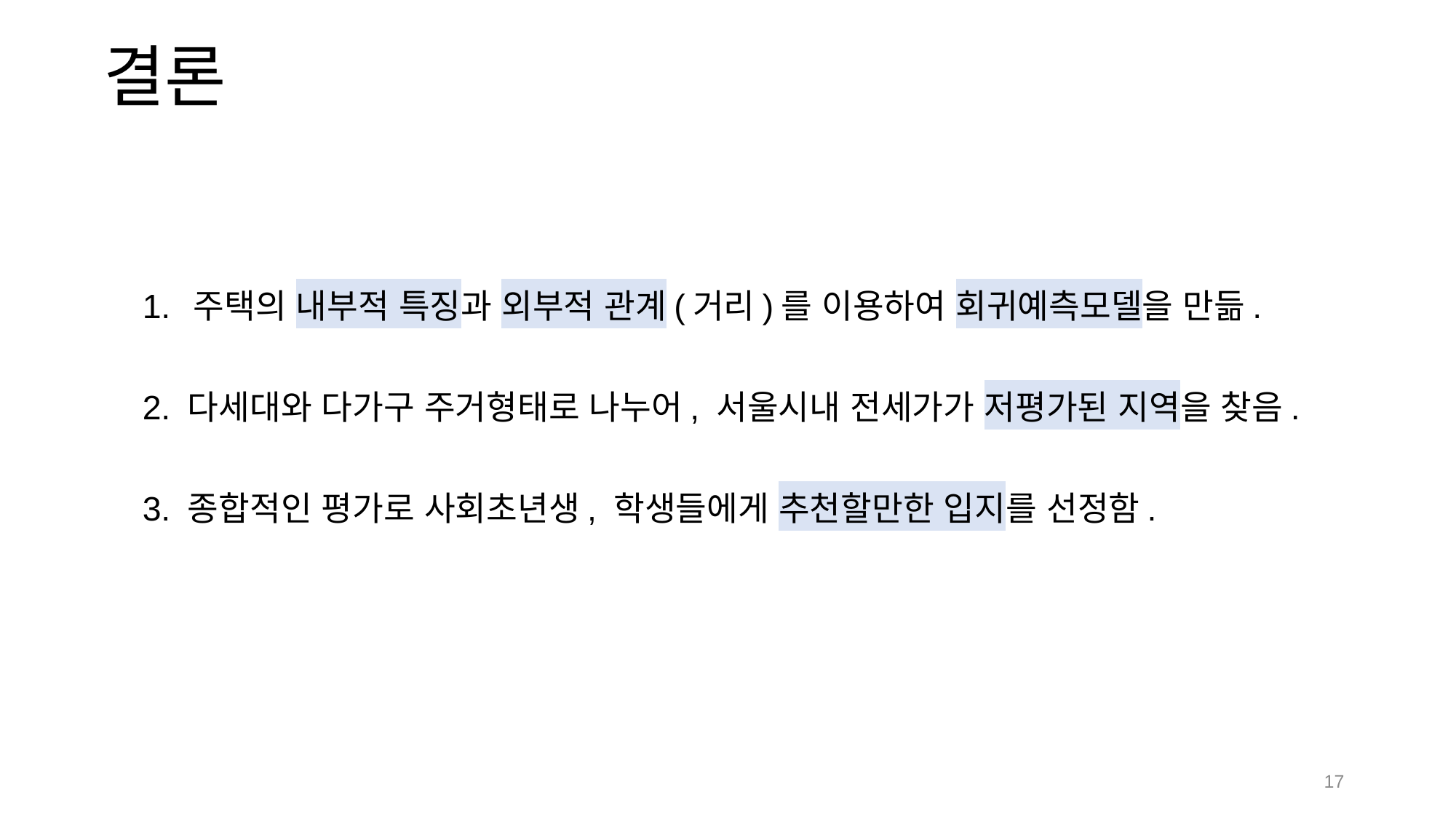

# 결론
주택의 내부적 특징과 외부적 관계(거리)를 이용하여 회귀예측모델을 만듦.

2. 다세대와 다가구 주거형태로 나누어, 서울시내 전세가가 저평가된 지역을 찾음.

3. 종합적인 평가로 사회초년생, 학생들에게 추천할만한 입지를 선정함.

17